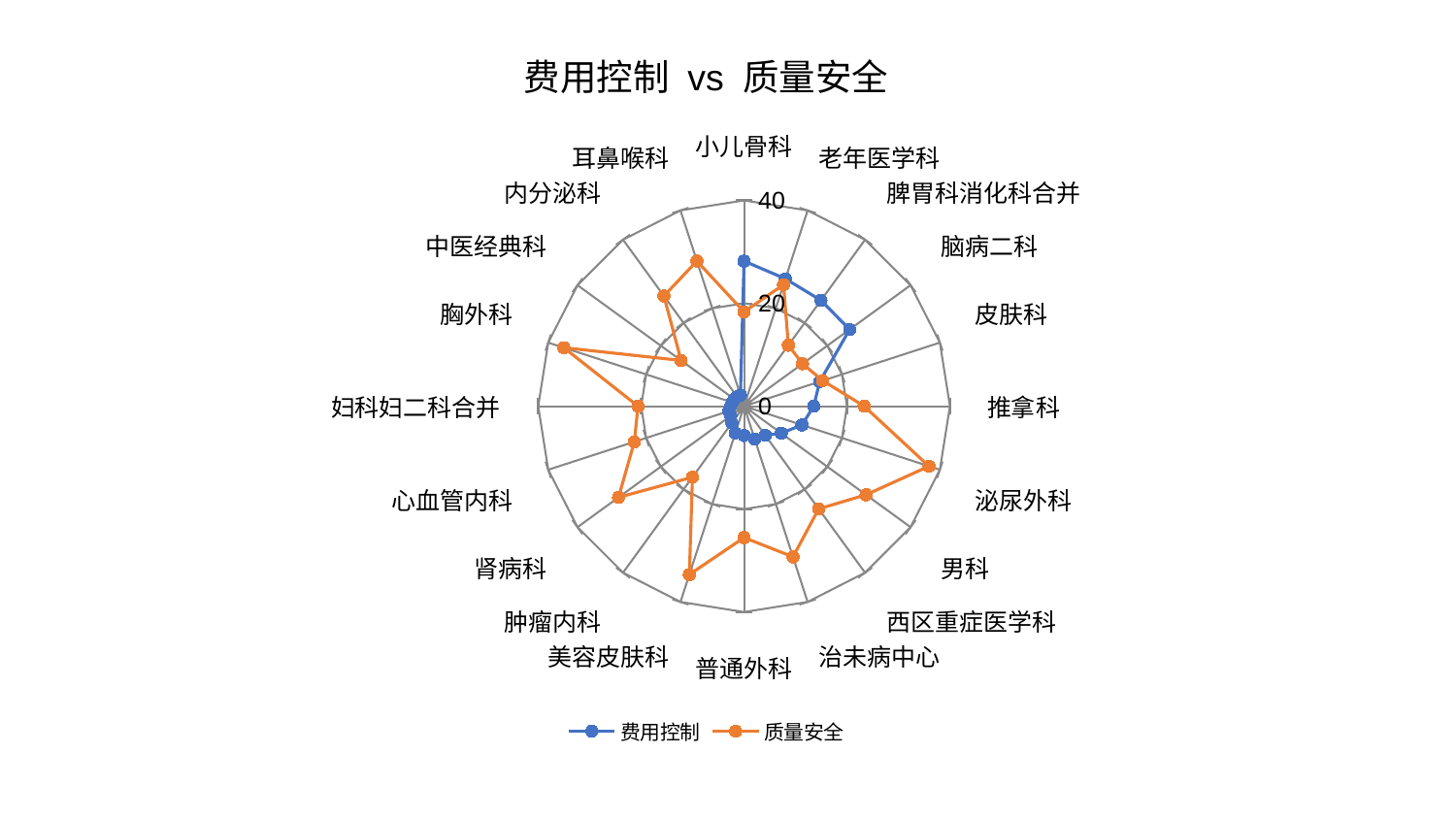

### Chart: 费用控制 vs 质量安全

| Category | 费用控制 | 质量安全 |
|---|---|---|
| 小儿骨科 | 28.197572456067583 | 18.334058710054542 |
| 老年医学科 | 26.03277206019832 | 24.831798350109658 |
| 脾胃科消化科合并 | 25.426491287710512 | 14.65045392797993 |
| 脑病二科 | 25.35780963024862 | 14.044816352362426 |
| 皮肤科 | 15.457652989937348 | 16.075518449114075 |
| 推拿科 | 13.532443336690449 | 23.33195528753668 |
| 泌尿外科 | 11.848782666878709 | 37.780727646406675 |
| 男科 | 8.93918864058355 | 29.30118304213134 |
| 西区重症医学科 | 7.010120564635973 | 24.673010640443984 |
| 治未病中心 | 6.695237095752467 | 30.790808006644777 |
| 普通外科 | 5.706673233401345 | 25.542933943757085 |
| 美容皮肤科 | 5.470920110331017 | 34.41180579794376 |
| 肿瘤内科 | 4.026048152583662 | 17.05650696489629 |
| 肾病科 | 3.199805297924142 | 30.15050375530391 |
| 心血管内科 | 3.0847262724355113 | 22.412824579721068 |
| 妇科妇二科合并 | 2.594484694066363 | 20.608307457209577 |
| 胸外科 | 2.4297081270369176 | 36.81965696060858 |
| 中医经典科 | 2.3104643943530077 | 15.121663181676166 |
| 内分泌科 | 2.2688559710515355 | 26.495679696095642 |
| 耳鼻喉科 | 2.254768194126356 | 29.65828656214915 |
25